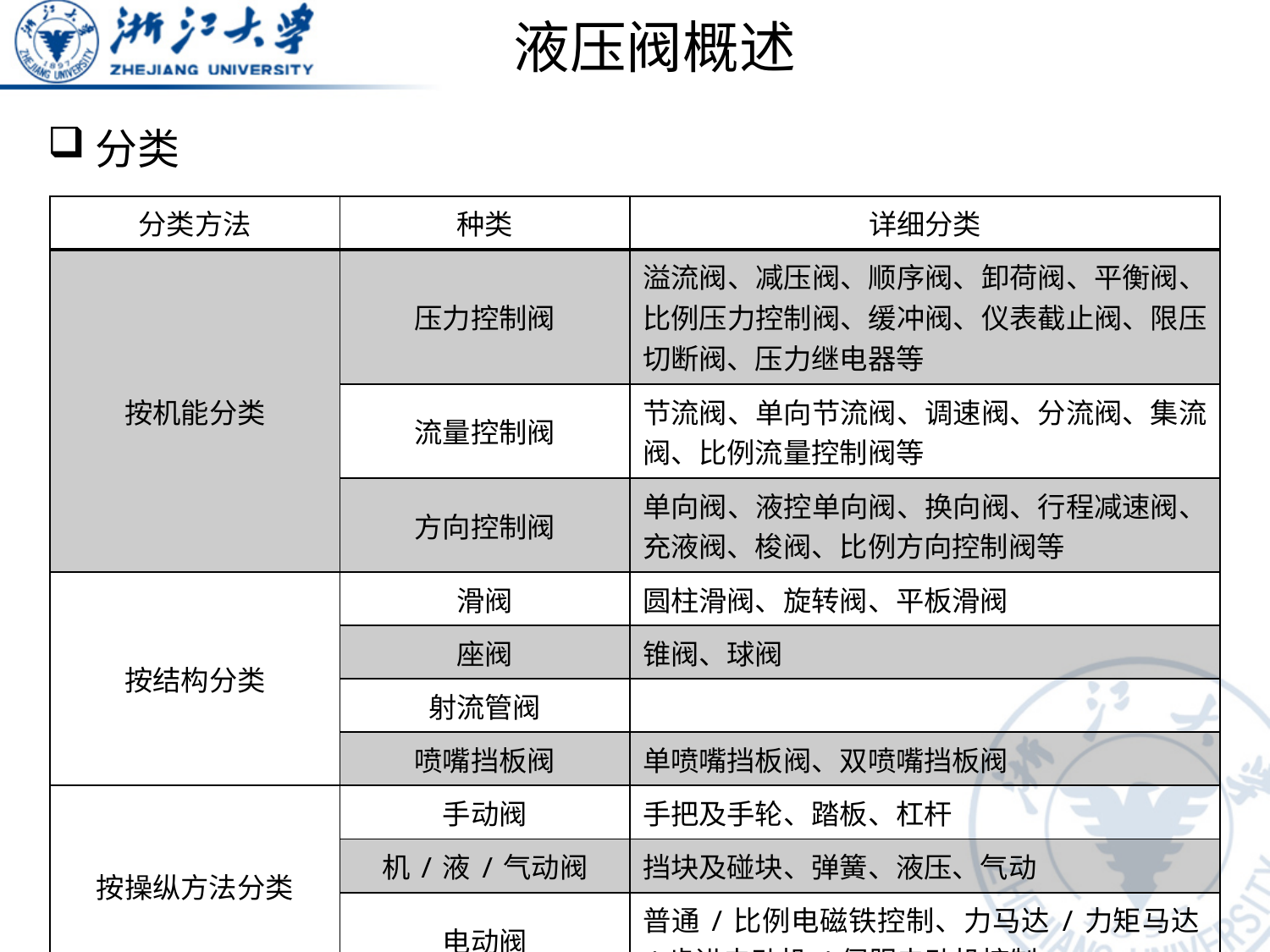

# 液压阀概述
分类
| 分类方法 | 种类 | 详细分类 |
| --- | --- | --- |
| 按机能分类 | 压力控制阀 | 溢流阀、减压阀、顺序阀、卸荷阀、平衡阀、比例压力控制阀、缓冲阀、仪表截止阀、限压切断阀、压力继电器等 |
|  | 流量控制阀 | 节流阀、单向节流阀、调速阀、分流阀、集流阀、比例流量控制阀等 |
|  | 方向控制阀 | 单向阀、液控单向阀、换向阀、行程减速阀、充液阀、梭阀、比例方向控制阀等 |
| 按结构分类 | 滑阀 | 圆柱滑阀、旋转阀、平板滑阀 |
|  | 座阀 | 锥阀、球阀 |
|  | 射流管阀 |  |
|  | 喷嘴挡板阀 | 单喷嘴挡板阀、双喷嘴挡板阀 |
| 按操纵方法分类 | 手动阀 | 手把及手轮、踏板、杠杆 |
|  | 机/液/气动阀 | 挡块及碰块、弹簧、液压、气动 |
|  | 电动阀 | 普通/比例电磁铁控制、力马达/力矩马达/步进电动机/伺服电动机控制 |